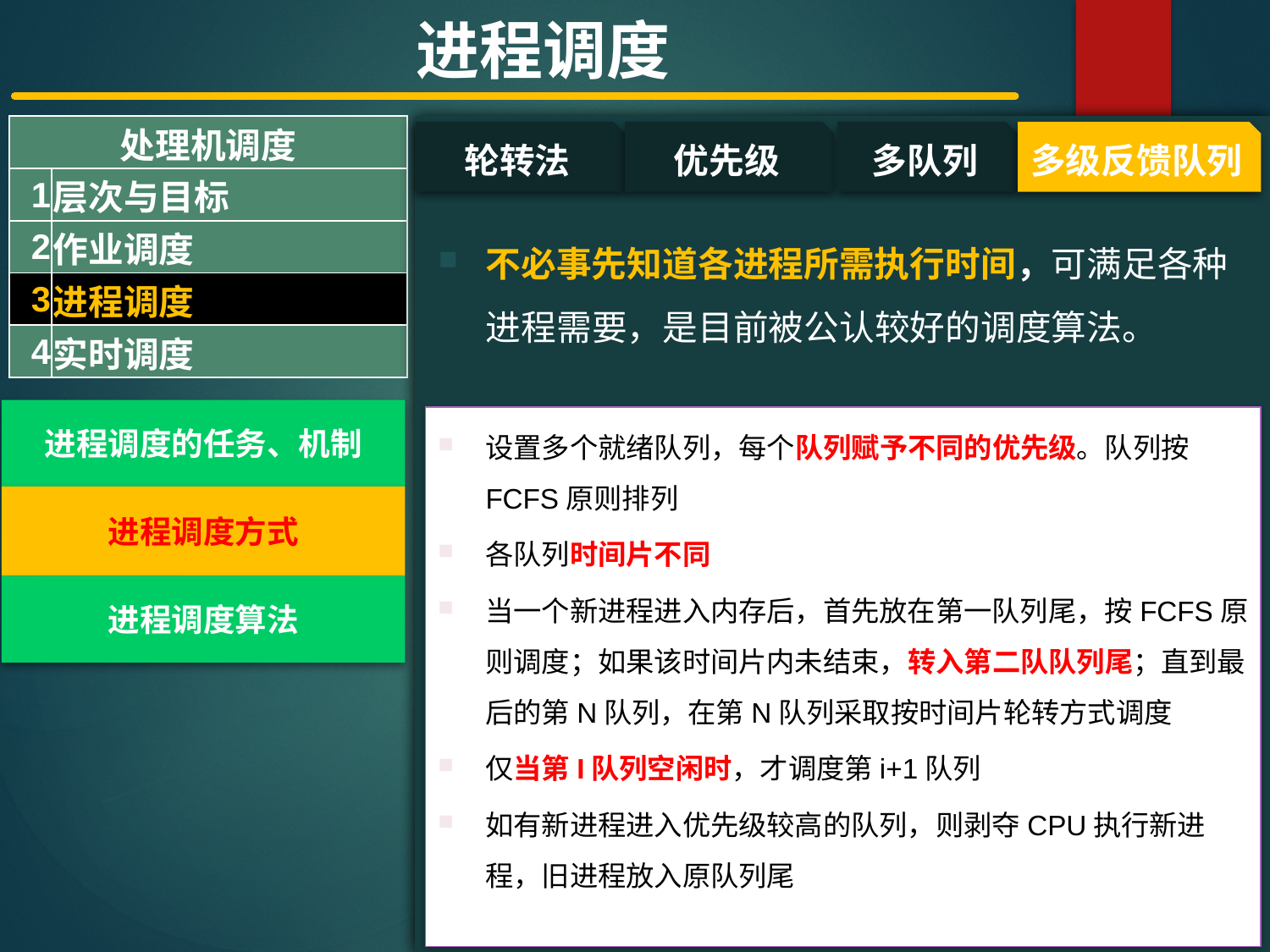

进程调度
| 处理机调度 |  |
| --- | --- |
| 1 | 层次与目标 |
| 2 | 作业调度 |
| 3 | 进程调度 |
| 4 | 实时调度 |
#
轮转法
优先级
多队列
多级反馈队列
不必事先知道各进程所需执行时间，可满足各种进程需要，是目前被公认较好的调度算法。
进程调度的任务、机制
设置多个就绪队列，每个队列赋予不同的优先级。队列按FCFS原则排列
各队列时间片不同
当一个新进程进入内存后，首先放在第一队列尾，按FCFS原则调度；如果该时间片内未结束，转入第二队队列尾；直到最后的第N队列，在第N队列采取按时间片轮转方式调度
仅当第I队列空闲时，才调度第i+1队列
如有新进程进入优先级较高的队列，则剥夺CPU执行新进程，旧进程放入原队列尾

进程调度方式
进程调度算法